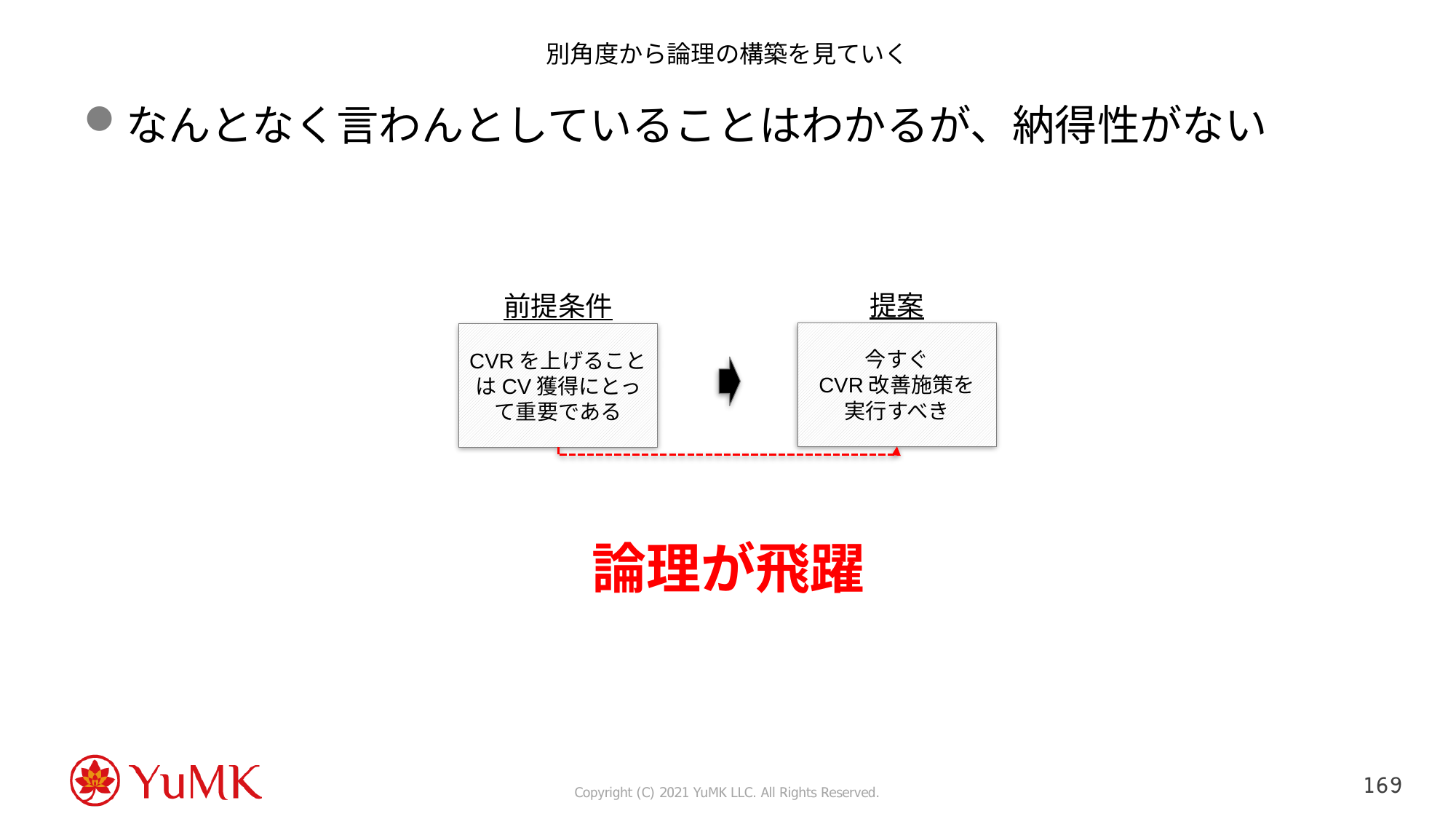

# 別角度から論理の構築を見ていく
なんとなく言わんとしていることはわかるが、納得性がない

提案
前提条件
今すぐ
CVR改善施策を
実行すべき
CVRを上げることはCV獲得にとって重要である

論理が飛躍
169